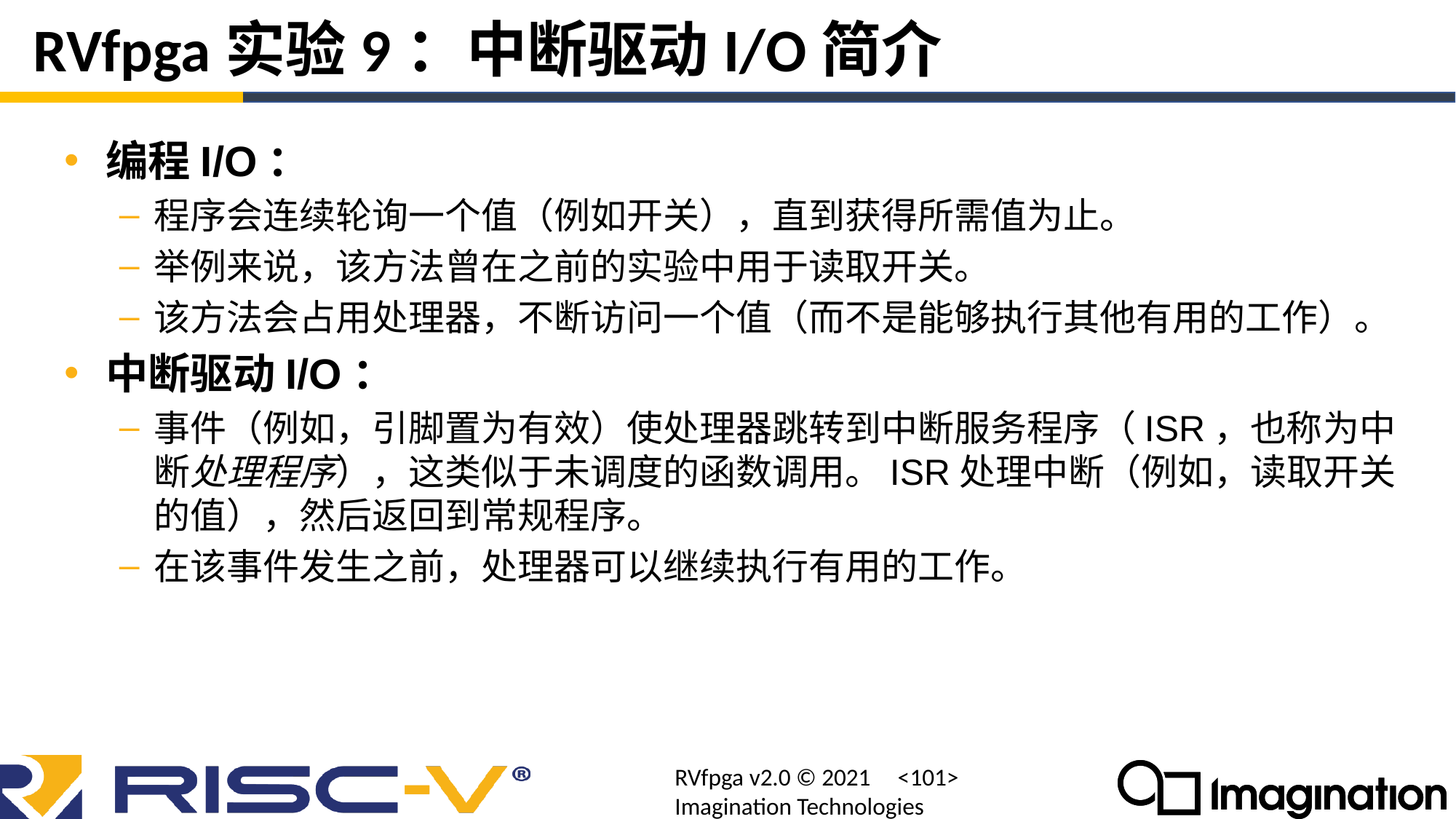

# RVfpga实验9：中断驱动I/O简介
编程I/O：
程序会连续轮询一个值（例如开关），直到获得所需值为止。
举例来说，该方法曾在之前的实验中用于读取开关。
该方法会占用处理器，不断访问一个值（而不是能够执行其他有用的工作）。
中断驱动I/O：
事件（例如，引脚置为有效）使处理器跳转到中断服务程序（ISR，也称为中断处理程序），这类似于未调度的函数调用。ISR处理中断（例如，读取开关的值），然后返回到常规程序。
在该事件发生之前，处理器可以继续执行有用的工作。